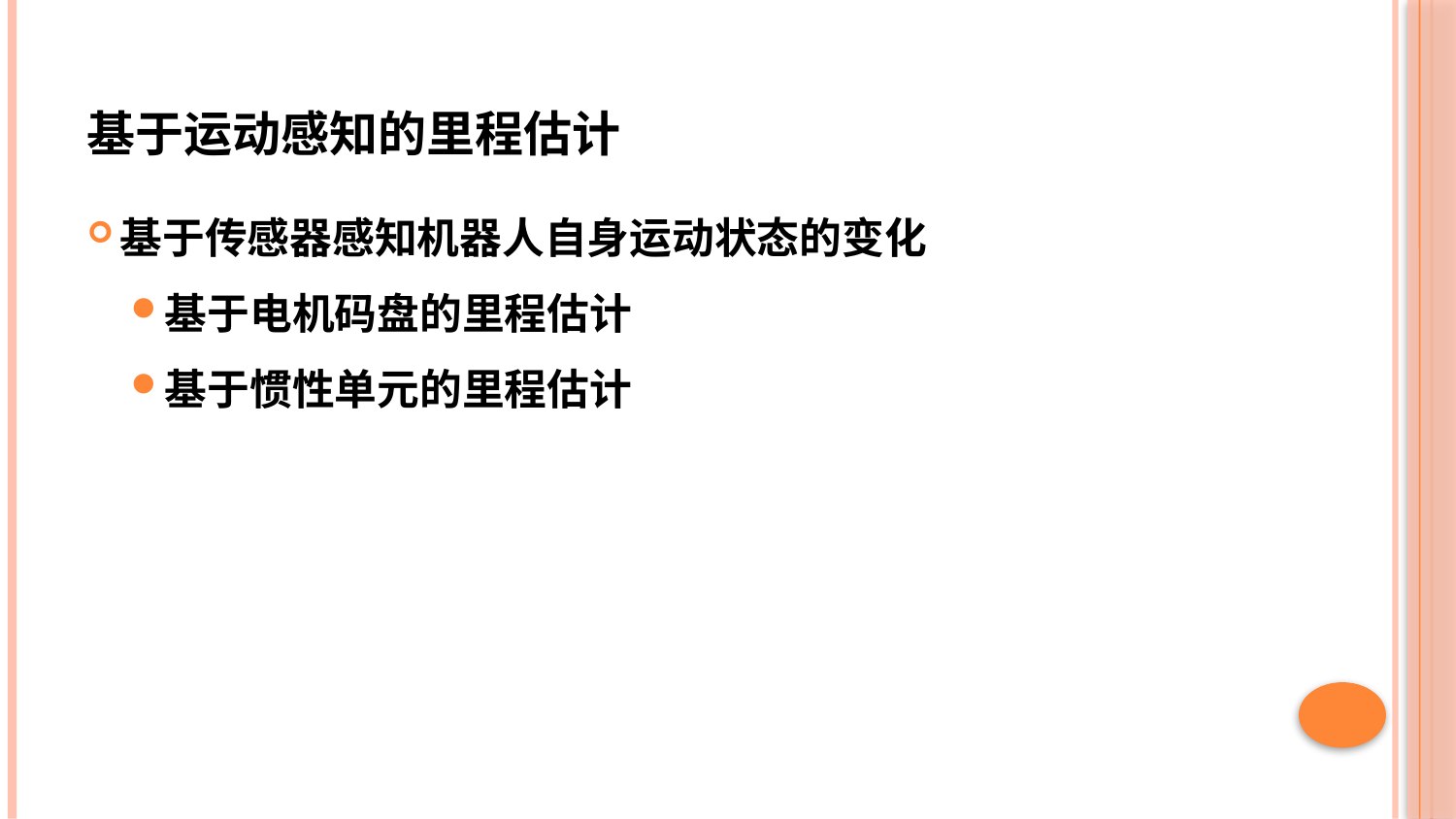

# 基于运动感知的里程估计
基于传感器感知机器人自身运动状态的变化
基于电机码盘的里程估计
基于惯性单元的里程估计